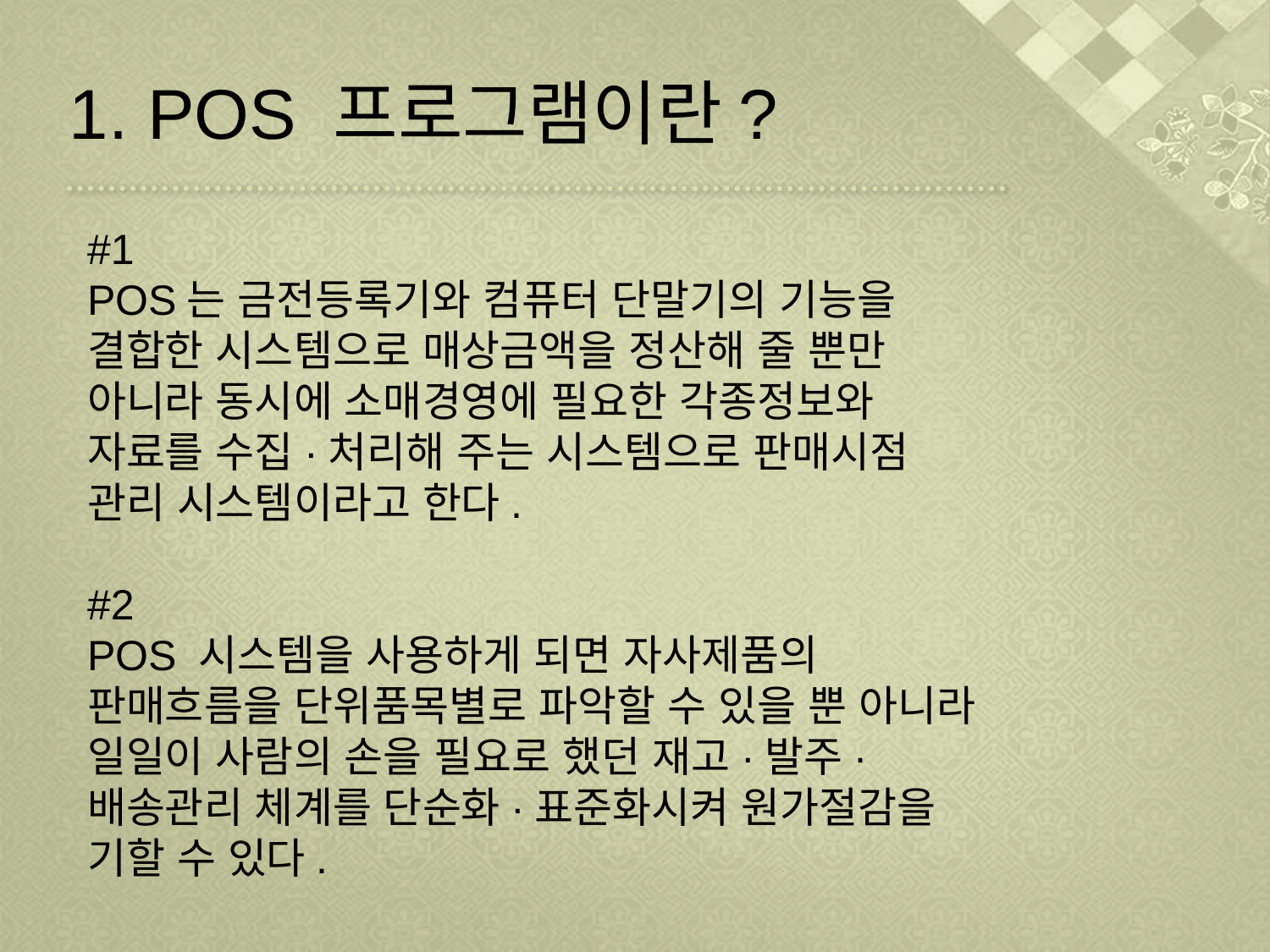

# 1. POS 프로그램이란?
#1
POS는 금전등록기와 컴퓨터 단말기의 기능을
결합한 시스템으로 매상금액을 정산해 줄 뿐만 아니라 동시에 소매경영에 필요한 각종정보와 자료를 수집·처리해 주는 시스템으로 판매시점 관리 시스템이라고 한다.

#2
POS 시스템을 사용하게 되면 자사제품의 판매흐름을 단위품목별로 파악할 수 있을 뿐 아니라 일일이 사람의 손을 필요로 했던 재고·발주·배송관리 체계를 단순화·표준화시켜 원가절감을 기할 수 있다.